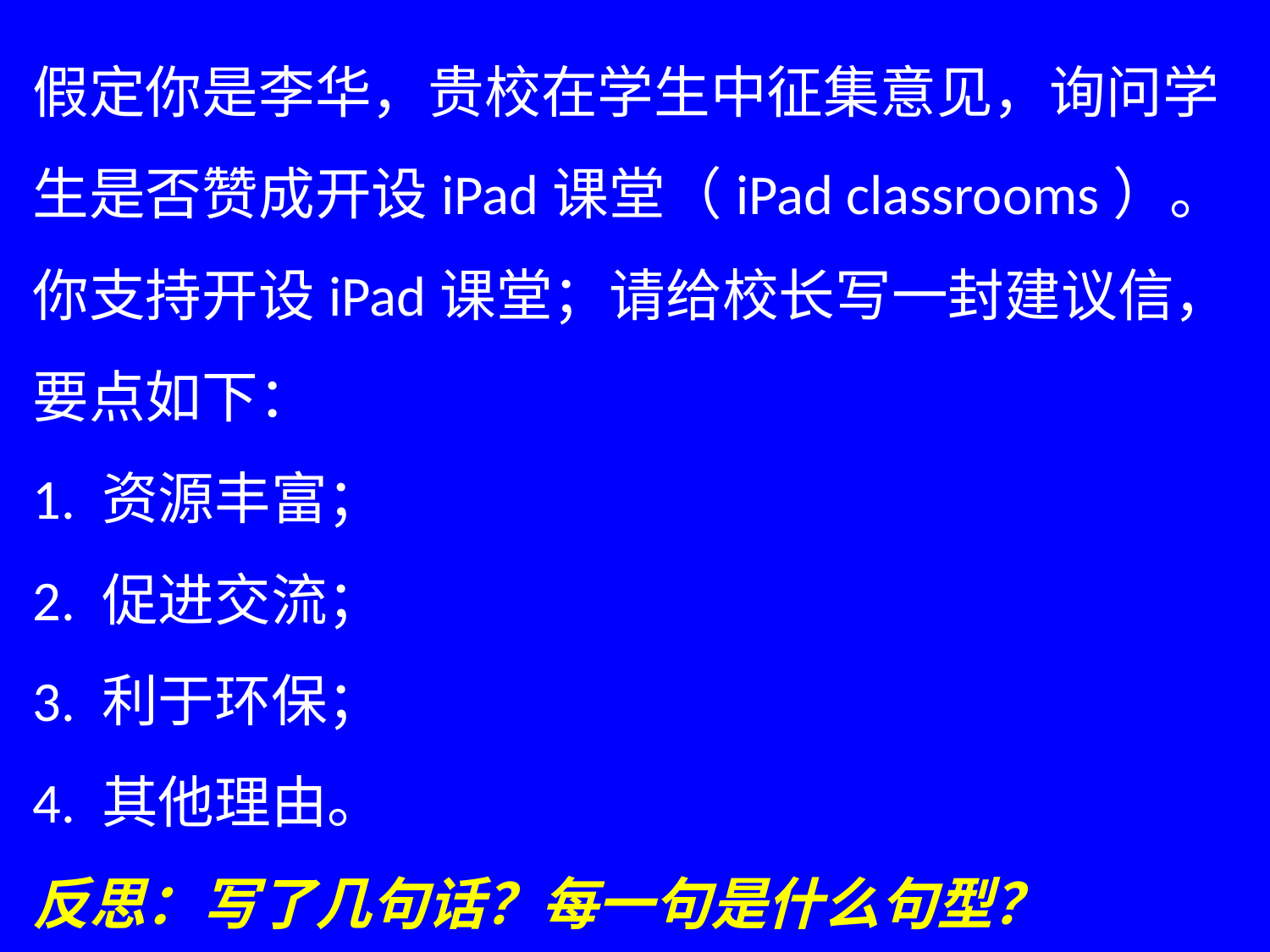

假定你是李华，贵校在学生中征集意见，询问学生是否赞成开设iPad课堂（iPad classrooms）。你支持开设iPad课堂；请给校长写一封建议信，要点如下：
1. 资源丰富；
2. 促进交流；
3. 利于环保；
4. 其他理由。
反思：写了几句话？每一句是什么句型？